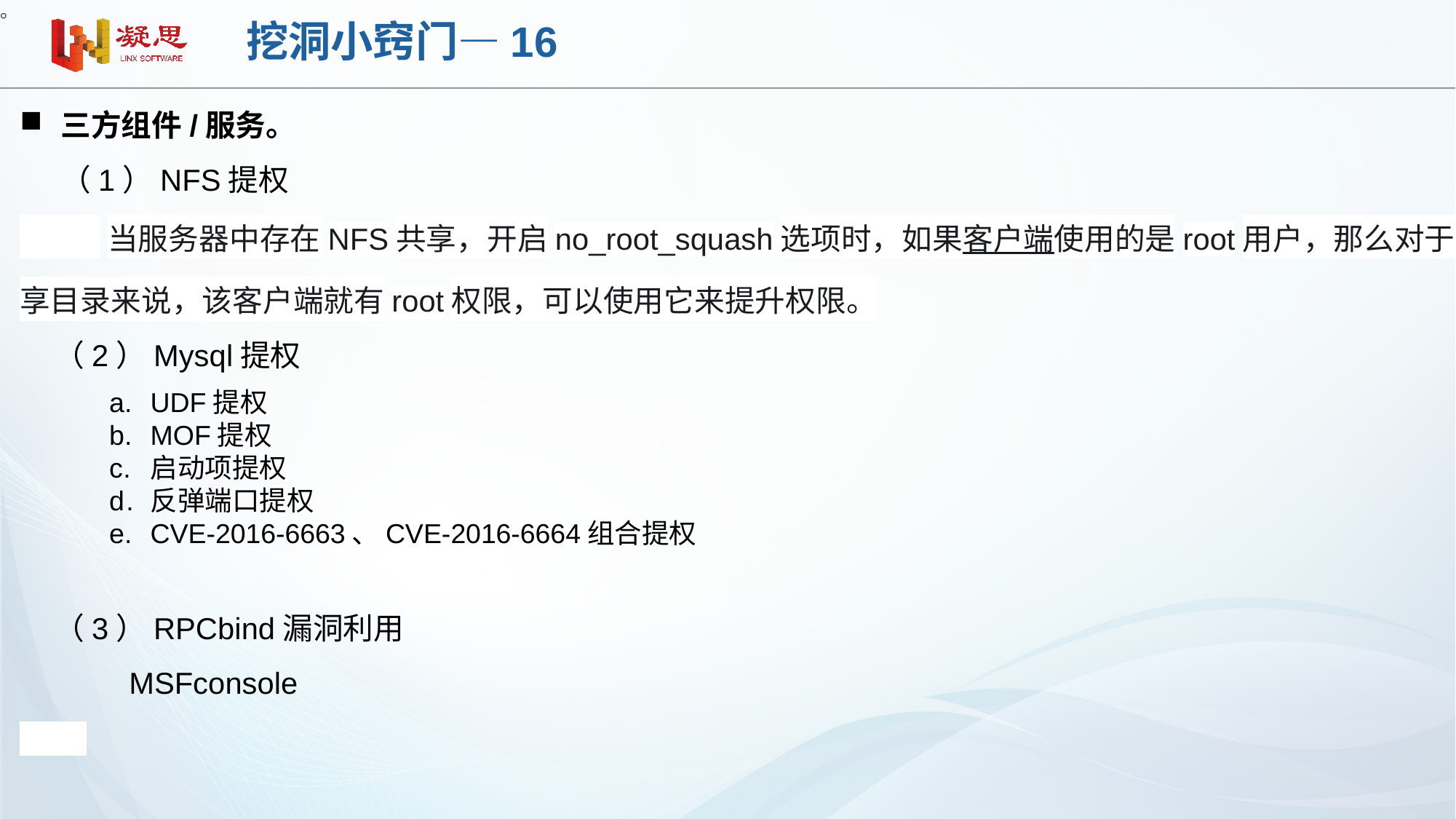

。

# 挖洞小窍门—16
三方组件/服务。
     （1）NFS提权
            当服务器中存在NFS共享，开启no_root_squash选项时，如果客户端使用的是root用户，那么对于共
享目录来说，该客户端就有root权限，可以使用它来提升权限。
    （2）Mysql提权

    （3）RPCbind漏洞利用
	MSFconsole

UDF提权
MOF提权
启动项提权
反弹端口提权
CVE-2016-6663、CVE-2016-6664组合提权